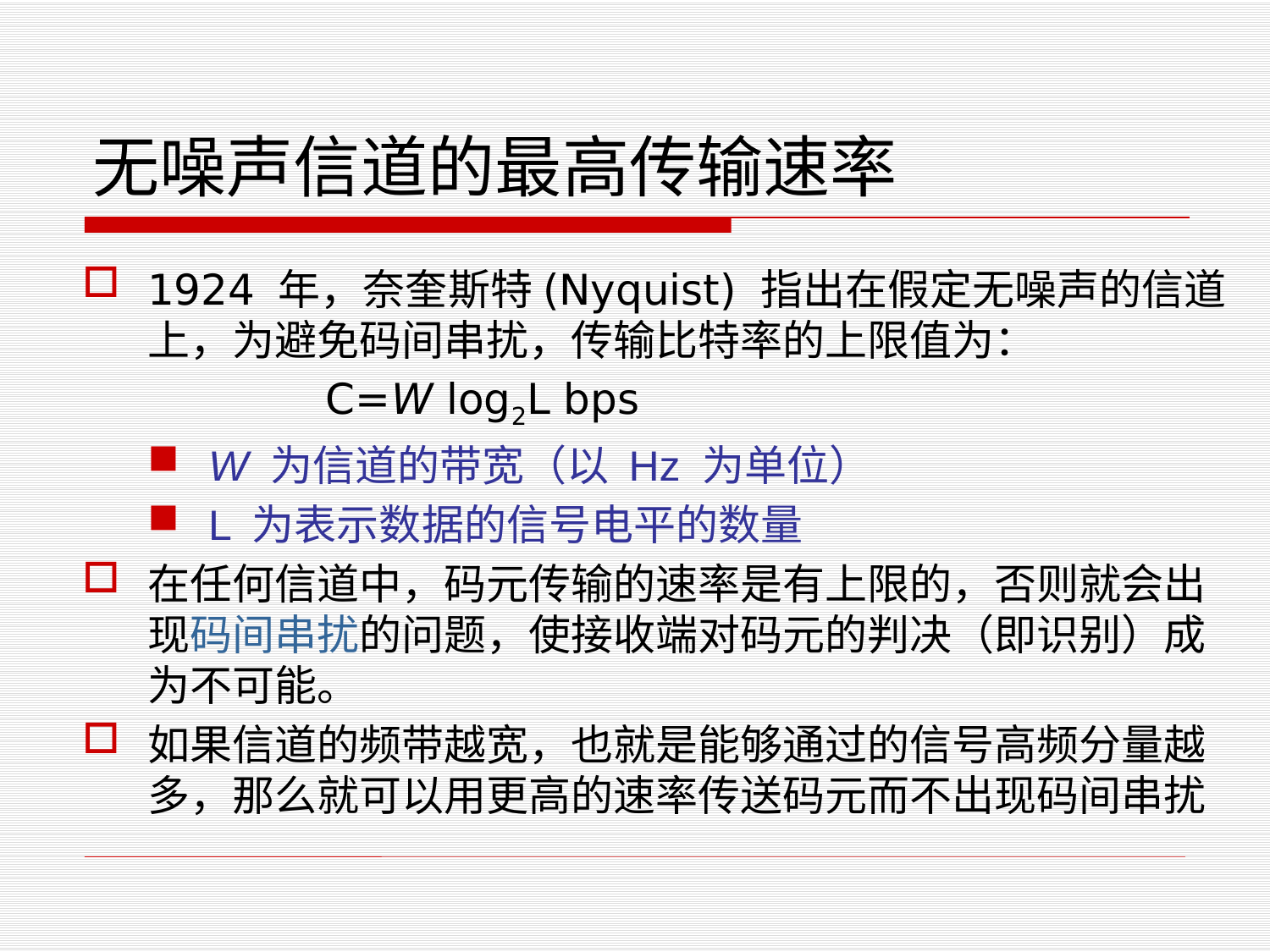

# 无噪声信道的最高传输速率
1924 年，奈奎斯特(Nyquist) 指出在假定无噪声的信道上，为避免码间串扰，传输比特率的上限值为：
                  C=W log2L bps
W 为信道的带宽（以 Hz 为单位）
L 为表示数据的信号电平的数量
在任何信道中，码元传输的速率是有上限的，否则就会出现码间串扰的问题，使接收端对码元的判决（即识别）成为不可能。
如果信道的频带越宽，也就是能够通过的信号高频分量越多，那么就可以用更高的速率传送码元而不出现码间串扰